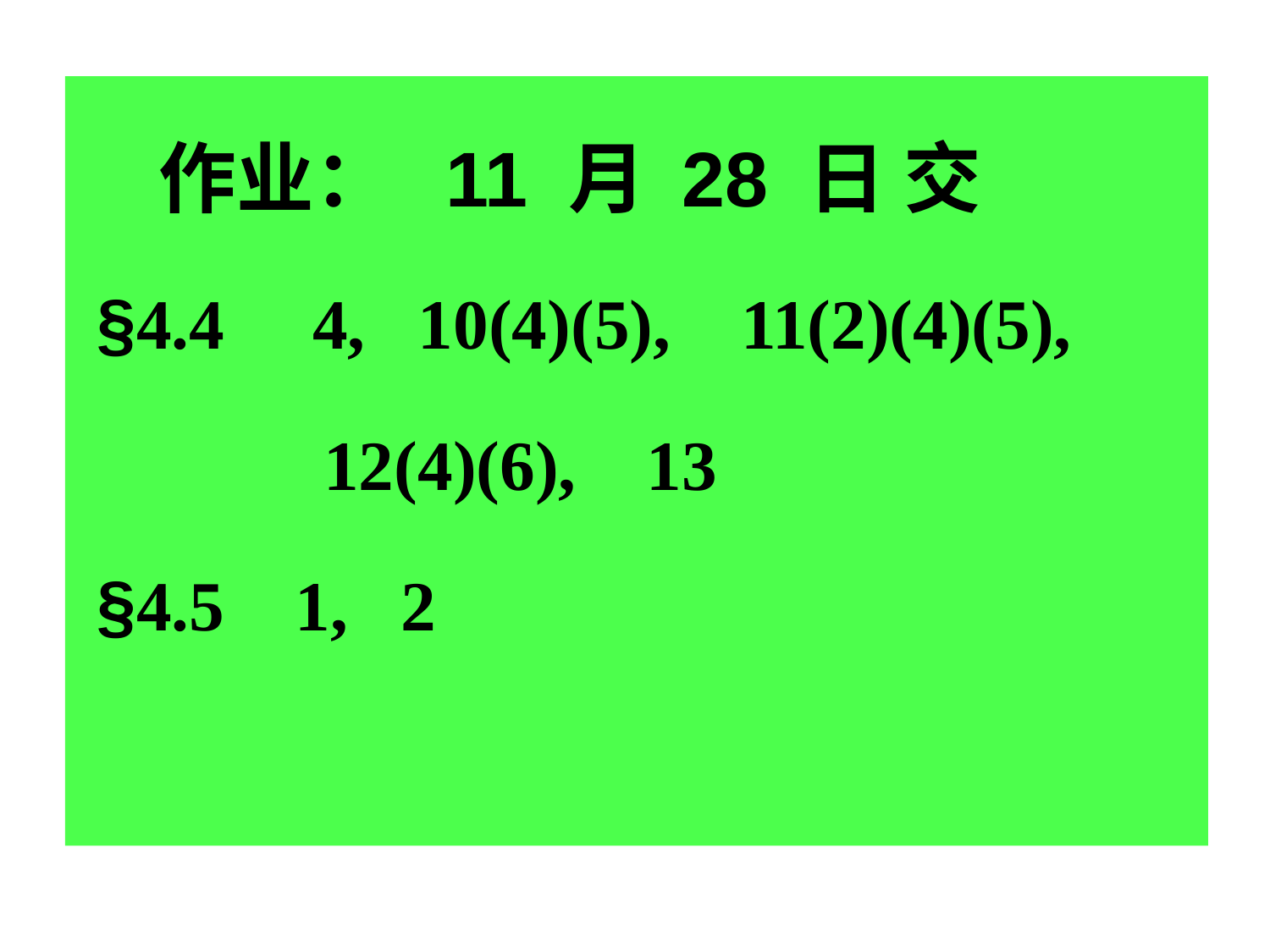

作业：  11 月 28 日 交
 §4.4     4,   10(4)(5),    11(2)(4)(5),
              12(4)(6),    13
 §4.5    1,   2